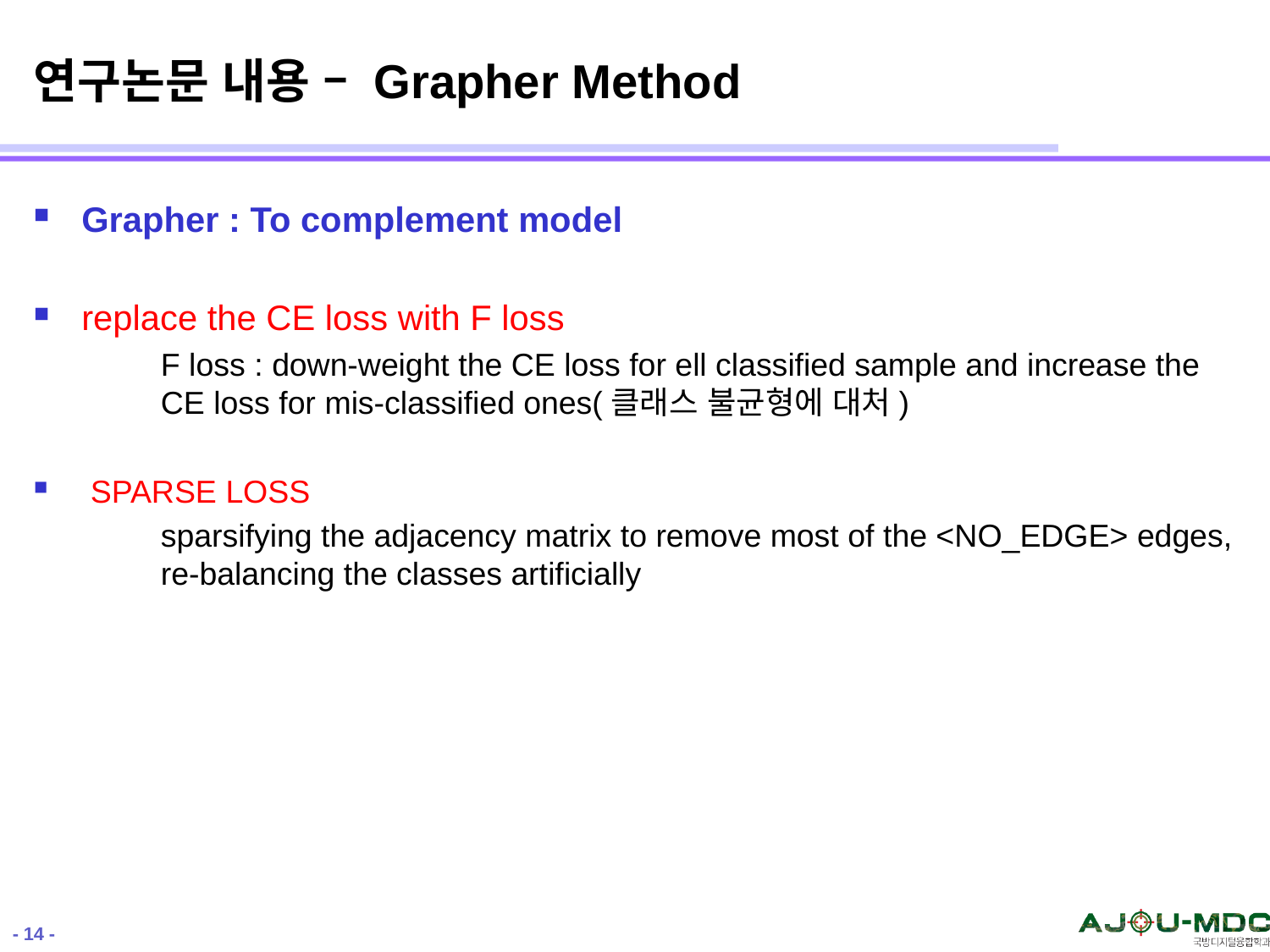

# 연구논문 내용 – Grapher Method
Grapher : To complement model

replace the CE loss with F loss
	F loss : down-weight the CE loss for ell classified sample and increase the 	CE loss for mis-classified ones(클래스 불균형에 대처)

 SPARSE LOSS
	sparsifying the adjacency matrix to remove most of the <NO_EDGE> edges, 	re-balancing the classes artificially
- 14 -